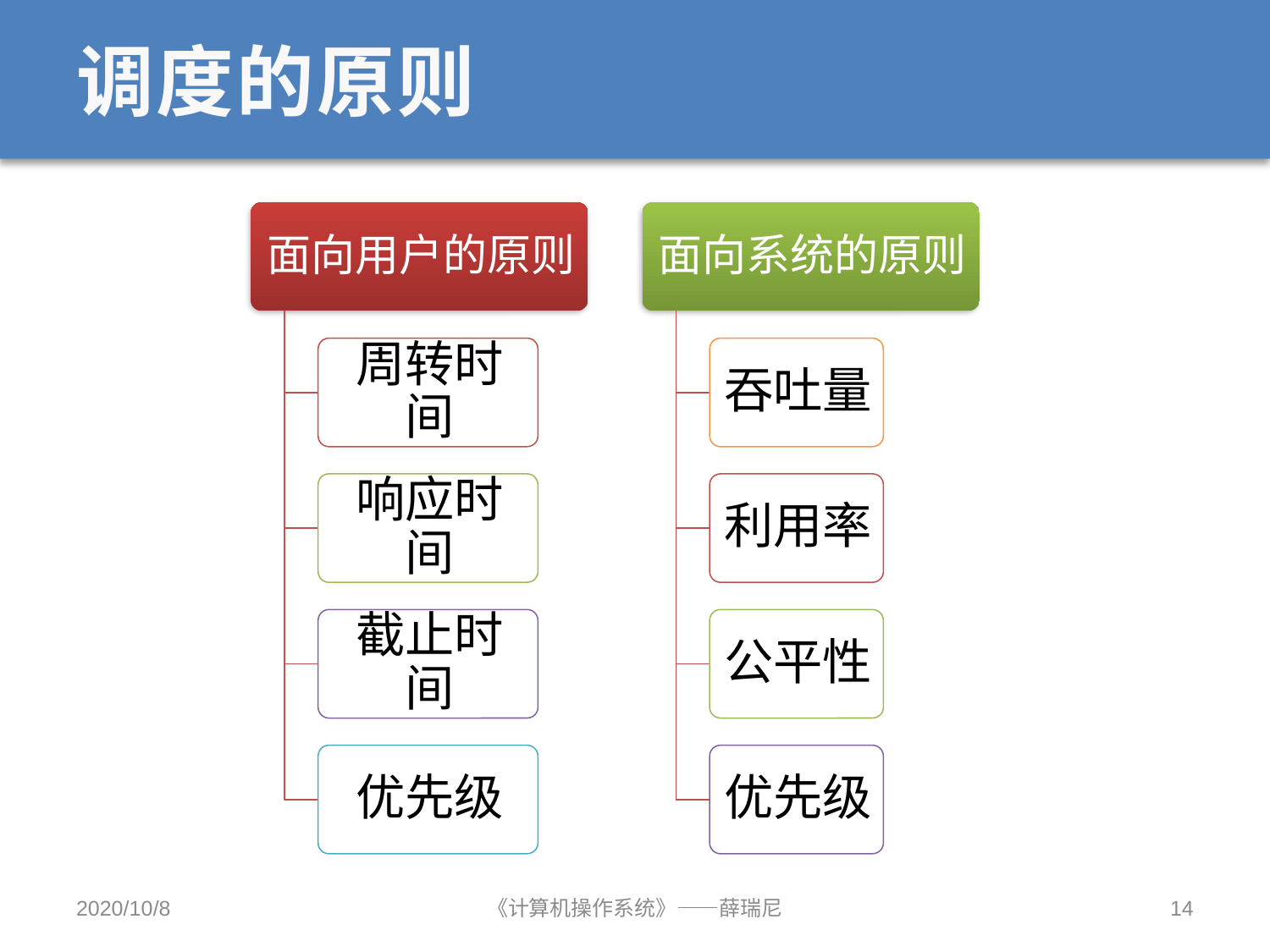

# 调度的原则
面向用户的原则
周转时间
响应时间
截止时间
优先级
面向系统的原则
吞吐量
利用率
公平性
优先级
2020/10/8
《计算机操作系统》——薛瑞尼
14